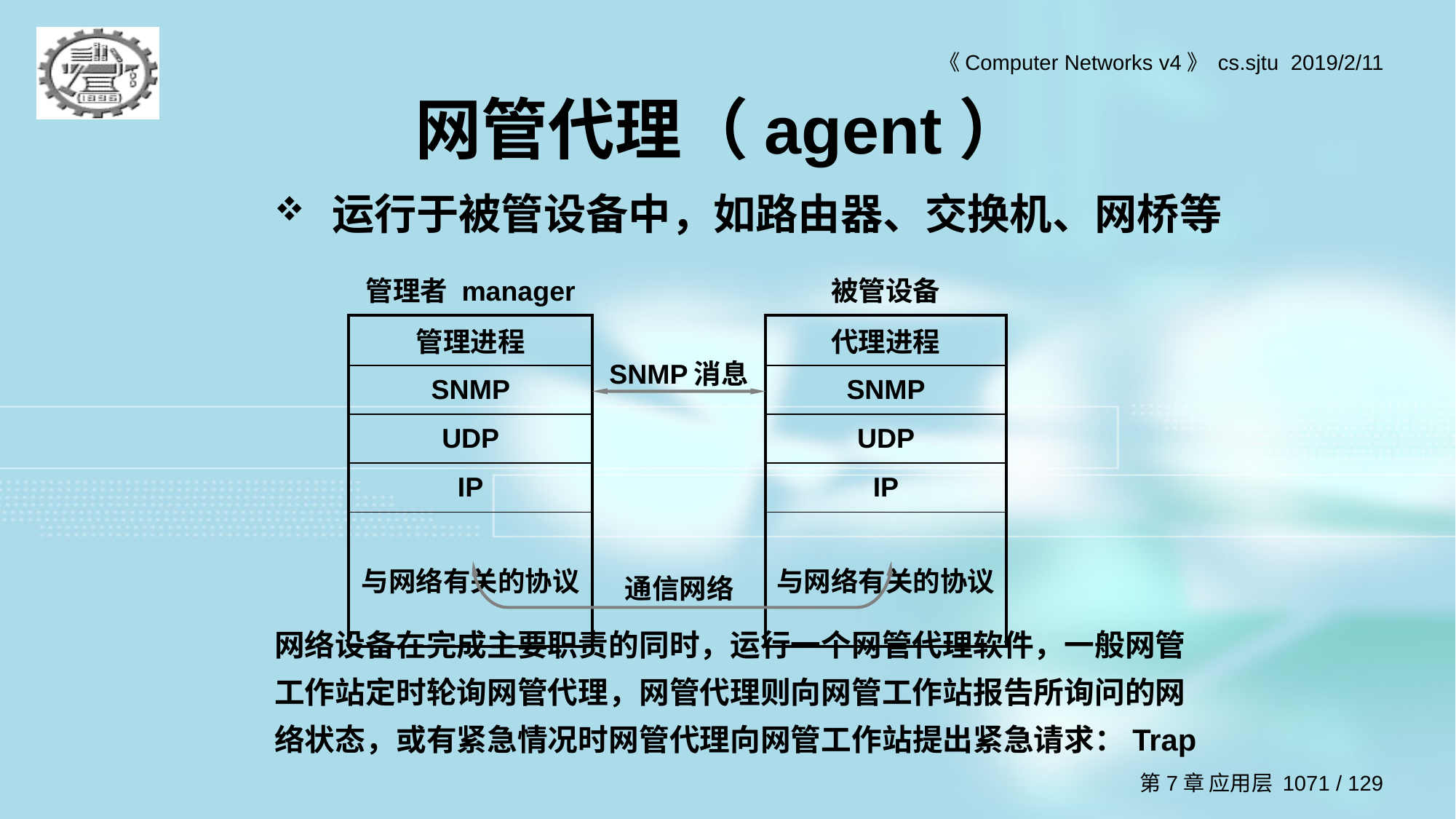

# 网管代理（agent）
运行于被管设备中，如路由器、交换机、网桥等
| 管理者 manager | SNMP消息 | 被管设备 |
| --- | --- | --- |
| 管理进程 |  | 代理进程 |
| SNMP |  | SNMP |
| UDP |  | UDP |
| IP |  | IP |
| 与网络有关的协议 |  | 与网络有关的协议 |

通信网络
网络设备在完成主要职责的同时，运行一个网管代理软件，一般网管工作站定时轮询网管代理，网管代理则向网管工作站报告所询问的网络状态，或有紧急情况时网管代理向网管工作站提出紧急请求：Trap